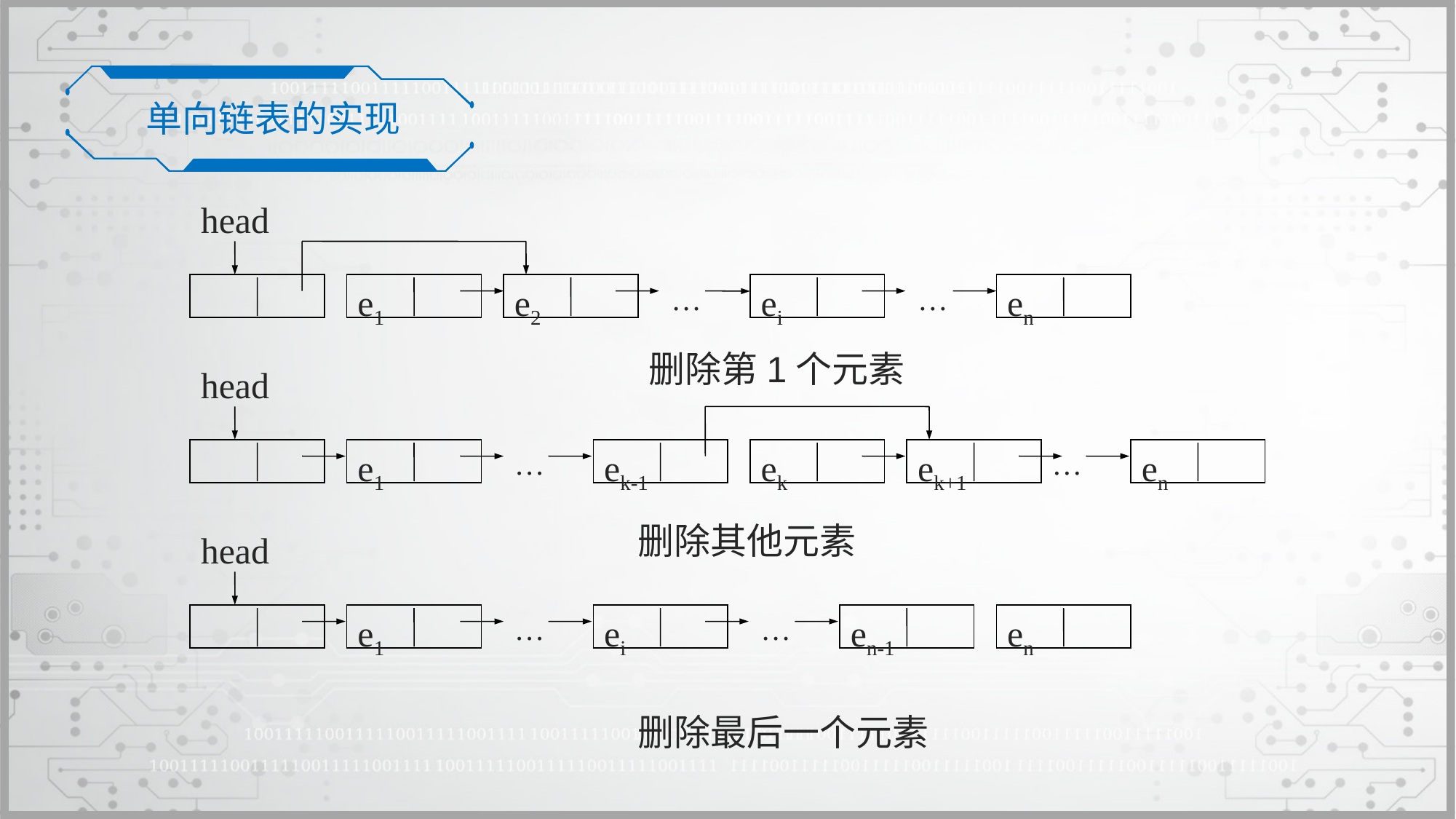

单向链表的实现
head

e1

e2

…
ei

…
en

删除第1个元素
head

e1

…
ek-1

ek

ek+1

…
en

删除其他元素
head

e1

…
ei

…
en-1

en

删除最后一个元素